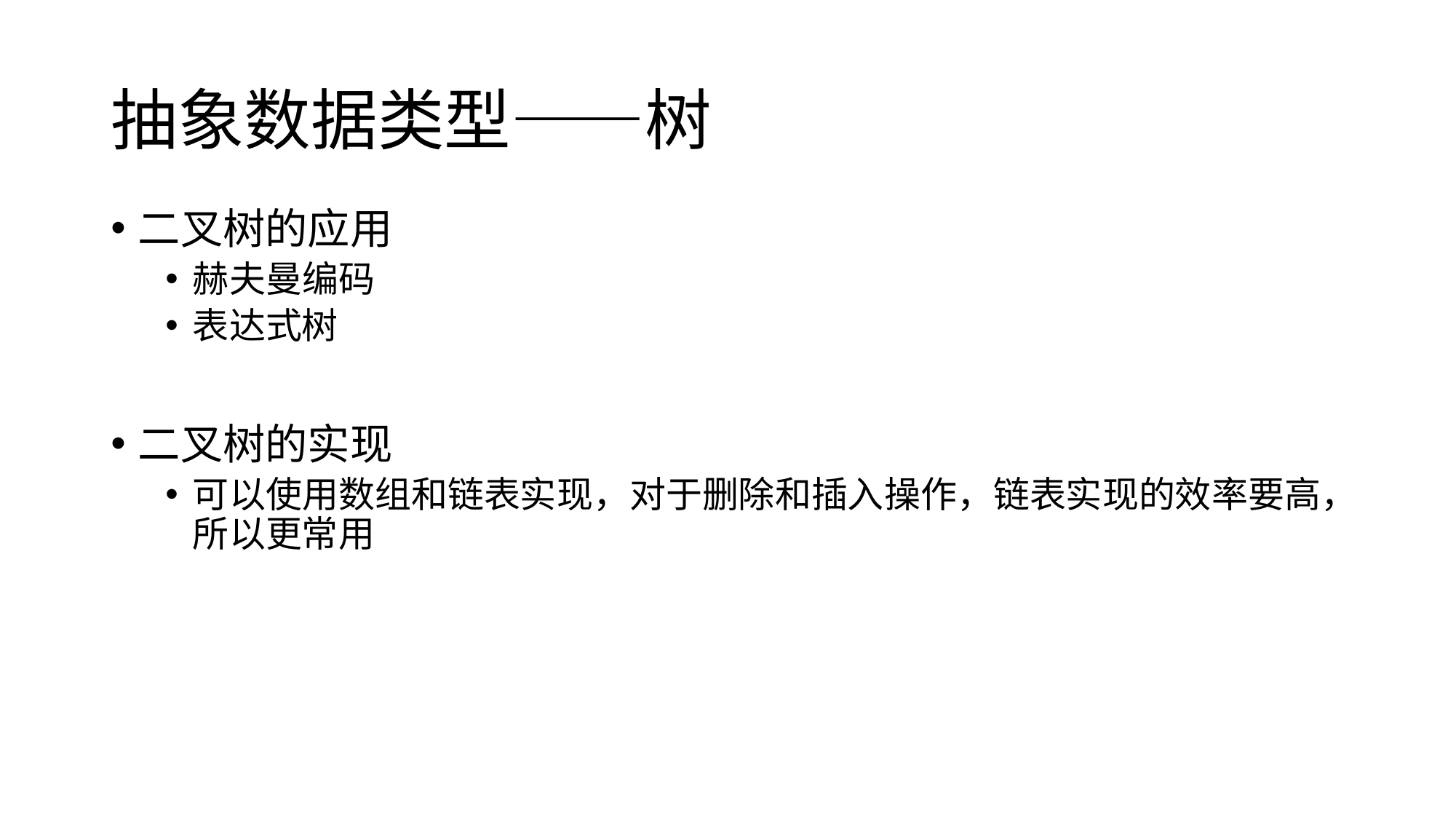

# 抽象数据类型——树
二叉树的应用
赫夫曼编码
表达式树

二叉树的实现
可以使用数组和链表实现，对于删除和插入操作，链表实现的效率要高，所以更常用